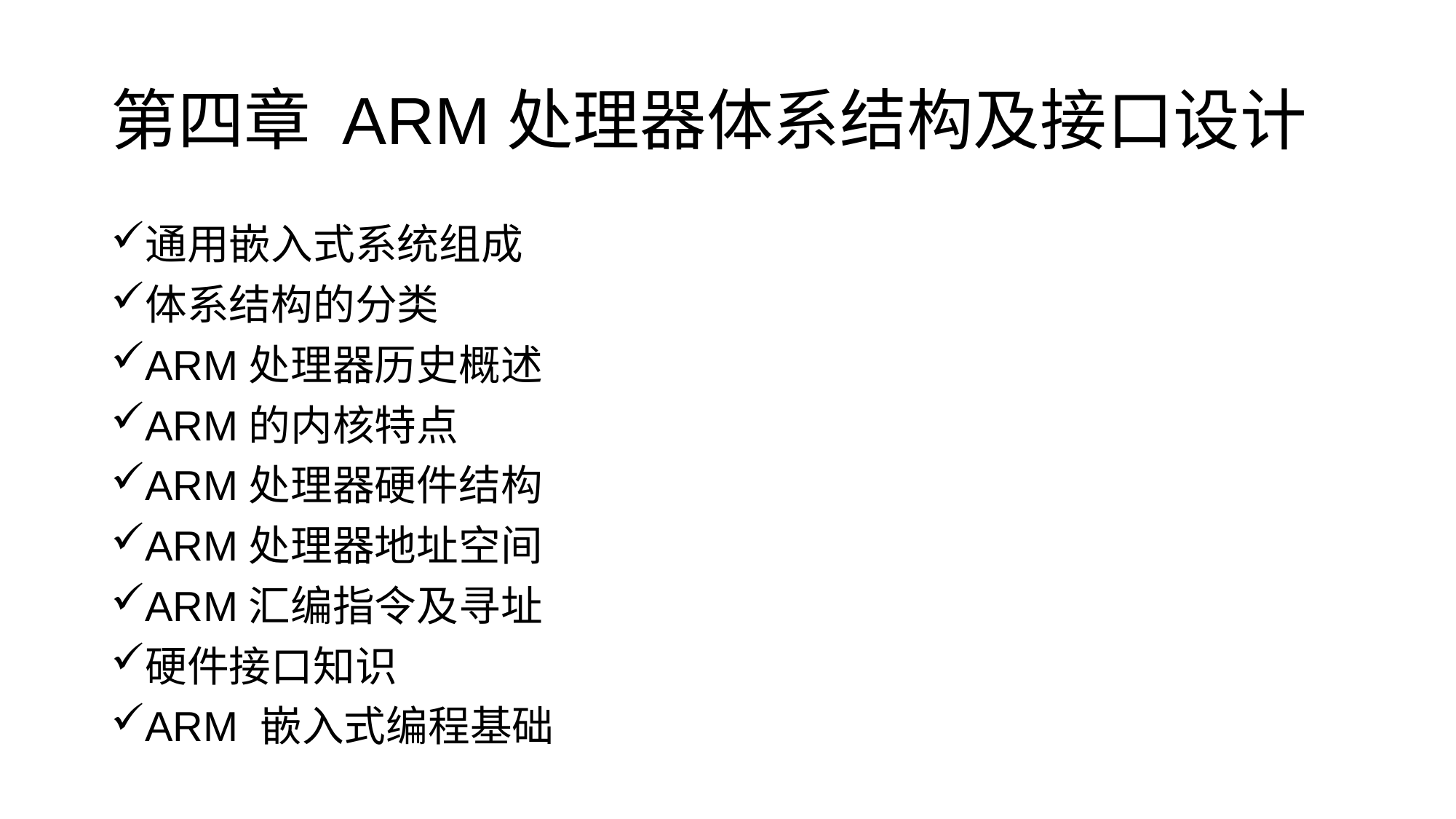

# 第四章 ARM处理器体系结构及接口设计
通用嵌入式系统组成
体系结构的分类
ARM处理器历史概述
ARM的内核特点
ARM处理器硬件结构
ARM处理器地址空间
ARM汇编指令及寻址
硬件接口知识
ARM 嵌入式编程基础